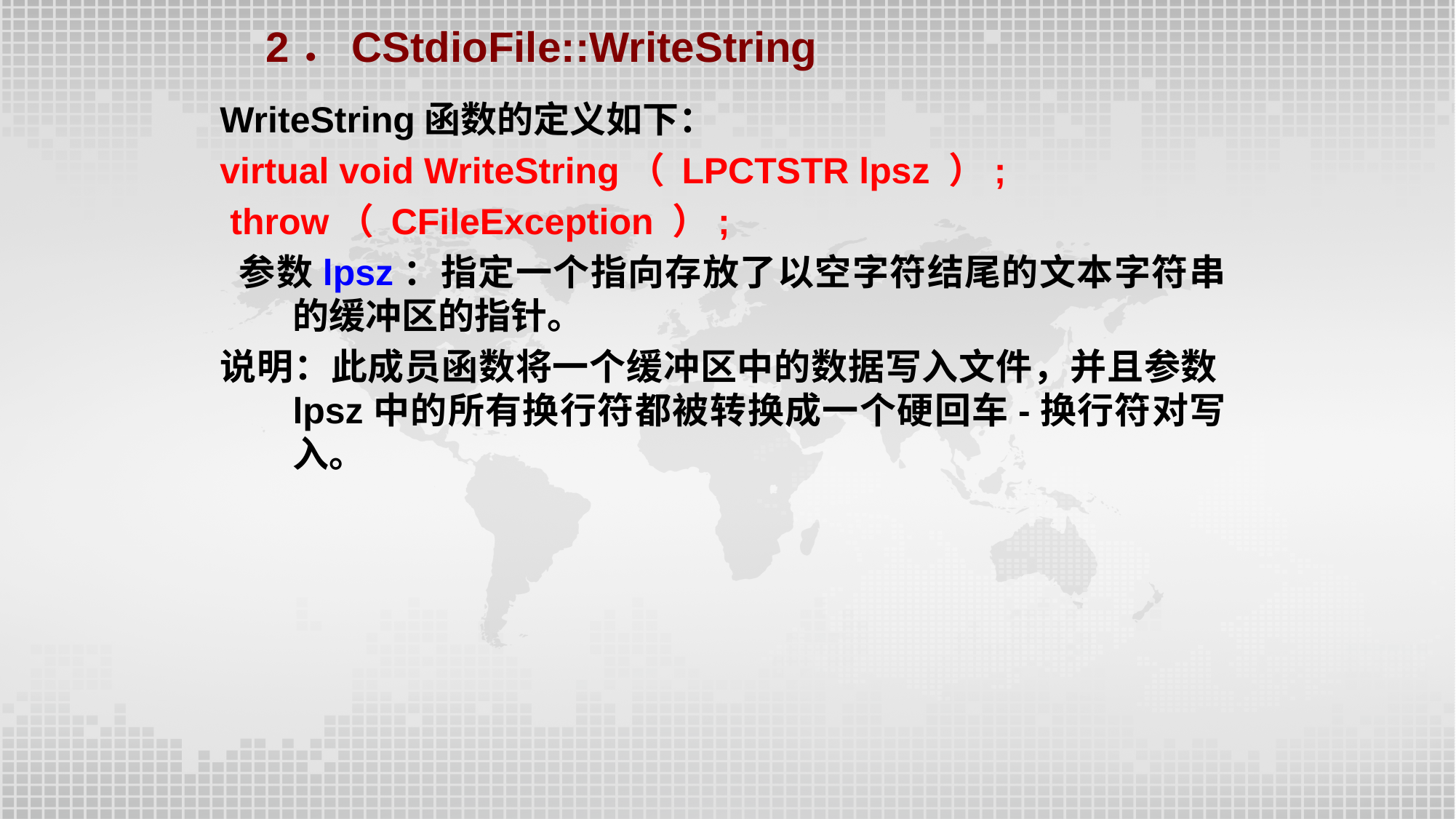

2．CStdioFile::WriteString
WriteString函数的定义如下：
virtual void WriteString（ LPCTSTR lpsz ）;
 throw（ CFileException ）;
 参数lpsz：指定一个指向存放了以空字符结尾的文本字符串的缓冲区的指针。
说明：此成员函数将一个缓冲区中的数据写入文件，并且参数lpsz中的所有换行符都被转换成一个硬回车-换行符对写入。